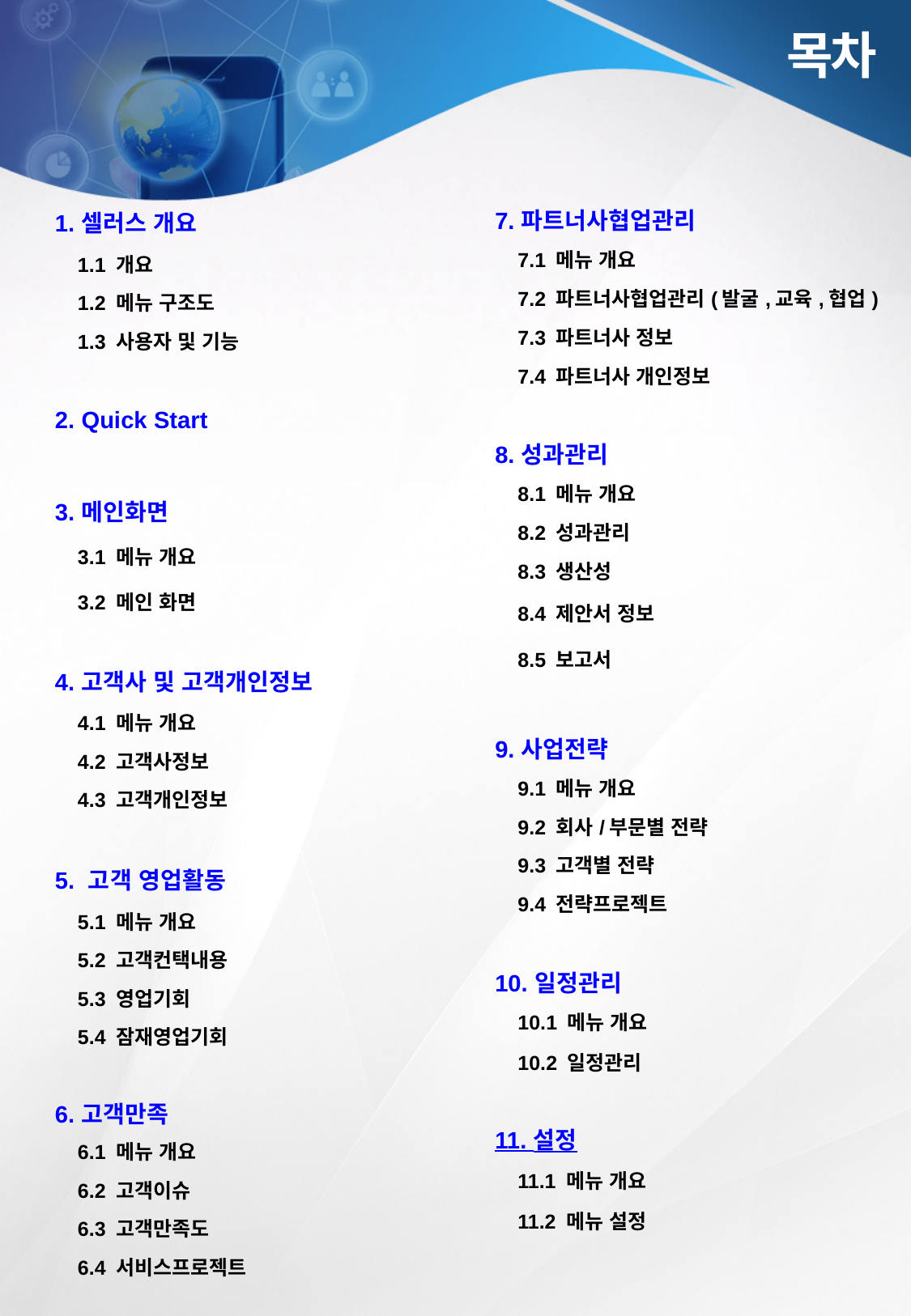

| 1. 셀러스 개요 |
| --- |
| 1.1 개요 |
| 1.2 메뉴 구조도 |
| 1.3 사용자 및 기능 |
|  |
| 2. Quick Start |
|  |
| 3. 메인화면 |
| 3.1 메뉴 개요 |
| 3.2 메인 화면 |
|  |
| 4. 고객사 및 고객개인정보 |
| 4.1 메뉴 개요 |
| 4.2 고객사정보 |
| 4.3 고객개인정보 |
|  |
| 5. 고객 영업활동 |
| 5.1 메뉴 개요 |
| 5.2 고객컨택내용 |
| 5.3 영업기회 |
| 5.4 잠재영업기회 |
|  |
| 6. 고객만족 |
| 6.1 메뉴 개요 |
| 6.2 고객이슈 |
| 6.3 고객만족도 |
| 6.4 서비스프로젝트 |
|  |
| 7. 파트너사협업관리 |
| --- |
| 7.1 메뉴 개요 |
| 7.2 파트너사협업관리(발굴,교육,협업) |
| 7.3 파트너사 정보 |
| 7.4 파트너사 개인정보 |
|  |
| 8. 성과관리 |
| 8.1 메뉴 개요 |
| 8.2 성과관리 |
| 8.3 생산성 |
| 8.4 제안서 정보 |
| 8.5 보고서 |
|  |
| 9. 사업전략 |
| 9.1 메뉴 개요 |
| 9.2 회사/부문별 전략 |
| 9.3 고객별 전략 |
| 9.4 전략프로젝트 |
|  |
| 10. 일정관리 |
| 10.1 메뉴 개요 |
| 10.2 일정관리 |
|  |
| 11. 설정 |
| 11.1 메뉴 개요 |
| 11.2 메뉴 설정 |